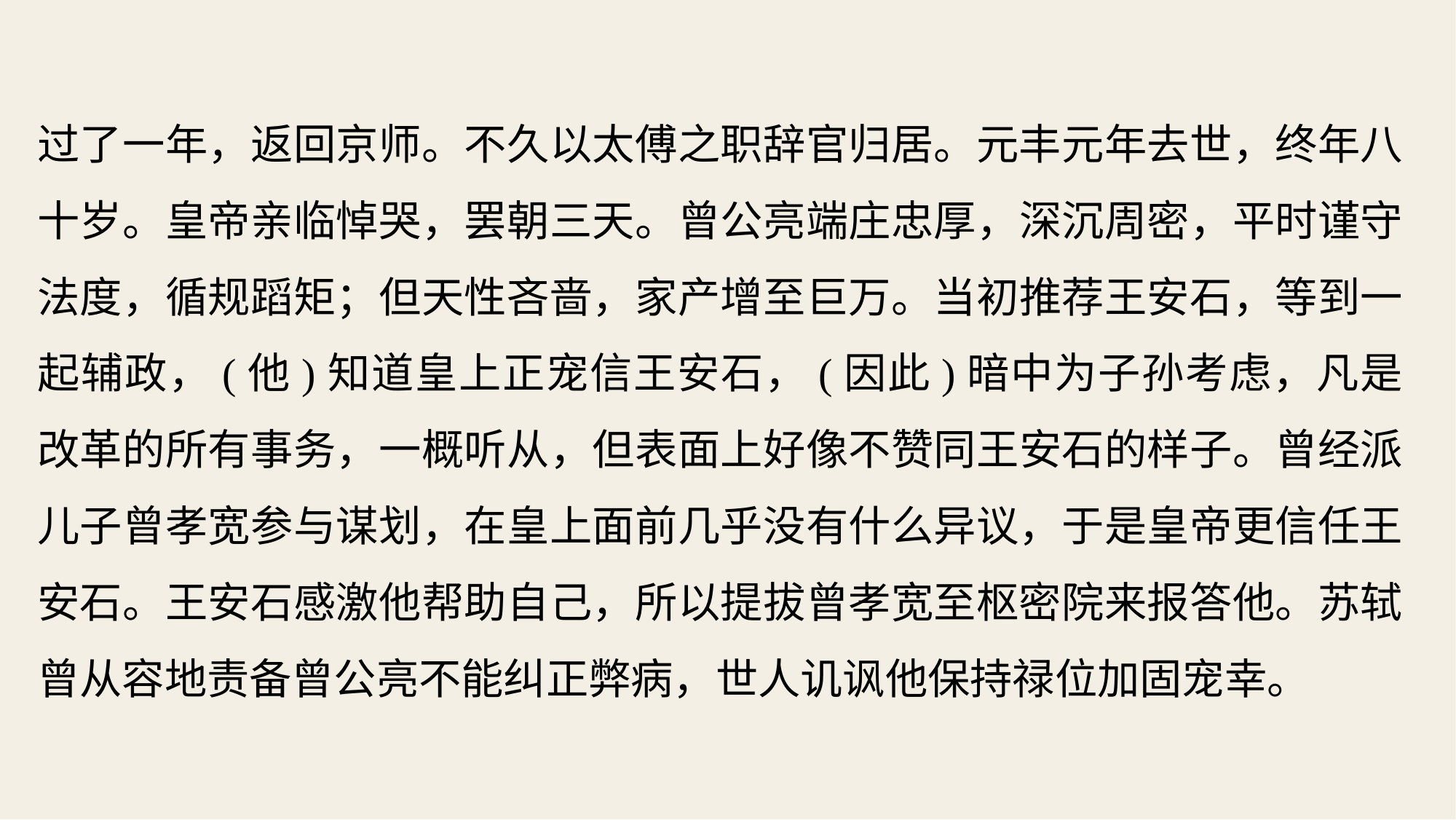

过了一年，返回京师。不久以太傅之职辞官归居。元丰元年去世，终年八十岁。皇帝亲临悼哭，罢朝三天。曾公亮端庄忠厚，深沉周密，平时谨守法度，循规蹈矩；但天性吝啬，家产增至巨万。当初推荐王安石，等到一起辅政，(他)知道皇上正宠信王安石，(因此)暗中为子孙考虑，凡是改革的所有事务，一概听从，但表面上好像不赞同王安石的样子。曾经派儿子曾孝宽参与谋划，在皇上面前几乎没有什么异议，于是皇帝更信任王安石。王安石感激他帮助自己，所以提拔曾孝宽至枢密院来报答他。苏轼曾从容地责备曾公亮不能纠正弊病，世人讥讽他保持禄位加固宠幸。